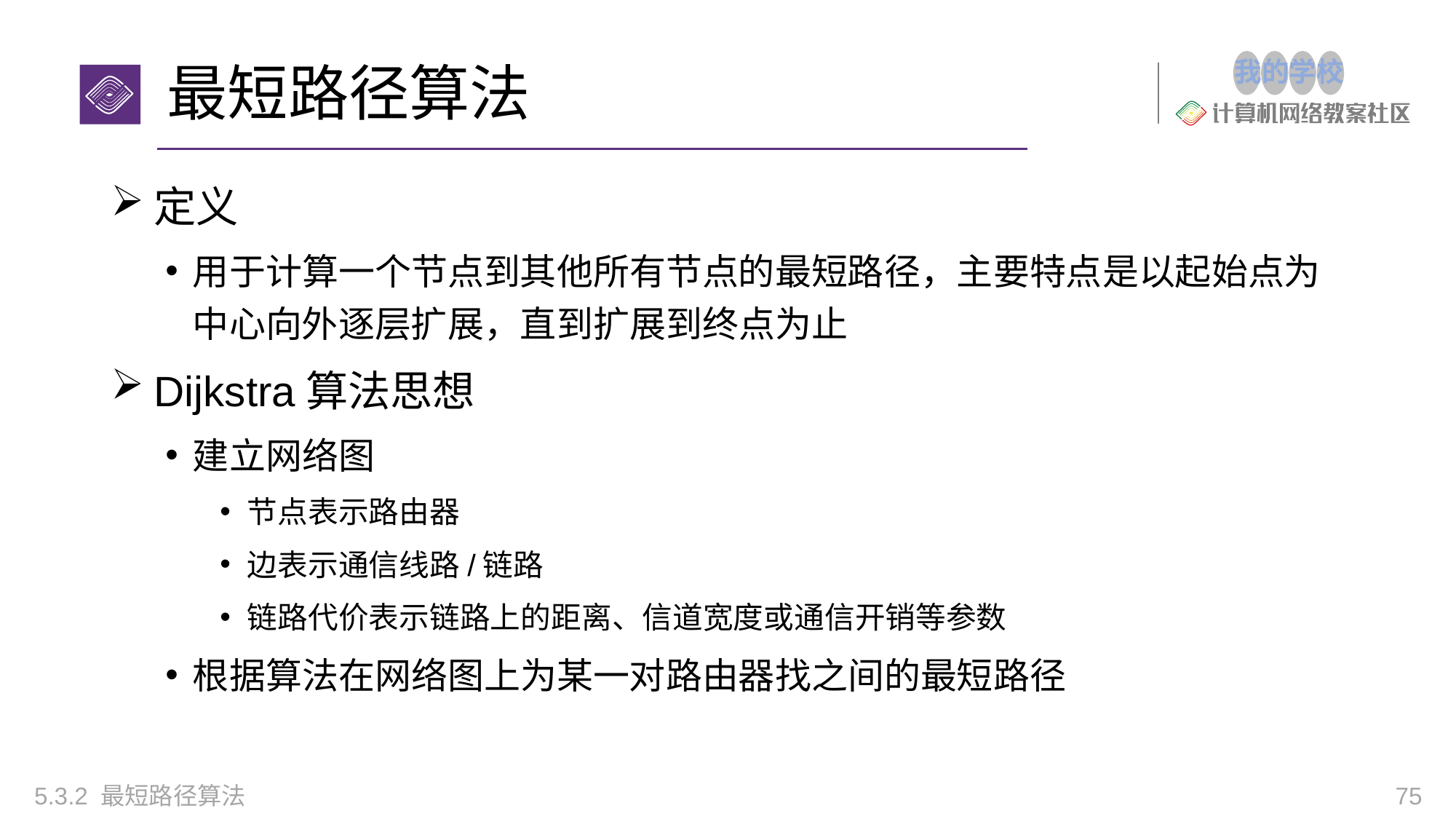

# 最短路径算法
定义
用于计算一个节点到其他所有节点的最短路径，主要特点是以起始点为中心向外逐层扩展，直到扩展到终点为止
Dijkstra算法思想
建立网络图
节点表示路由器
边表示通信线路/链路
链路代价表示链路上的距离、信道宽度或通信开销等参数
根据算法在网络图上为某一对路由器找之间的最短路径

5.3.2 最短路径算法
75